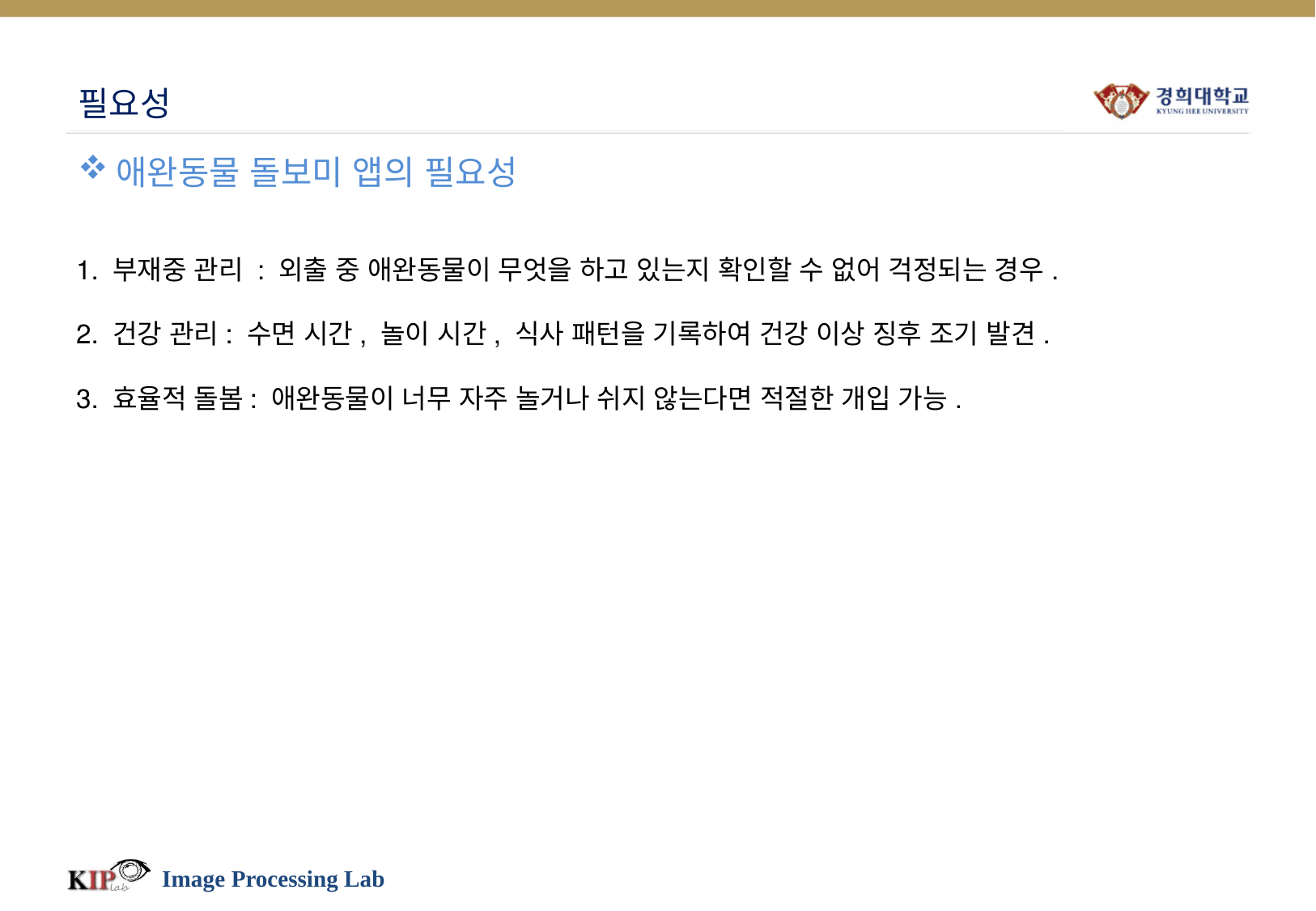

# 필요성
애완동물 돌보미 앱의 필요성

1. 부재중 관리 : 외출 중 애완동물이 무엇을 하고 있는지 확인할 수 없어 걱정되는 경우.

2. 건강 관리: 수면 시간, 놀이 시간, 식사 패턴을 기록하여 건강 이상 징후 조기 발견.

3. 효율적 돌봄: 애완동물이 너무 자주 놀거나 쉬지 않는다면 적절한 개입 가능.
Image Processing Lab